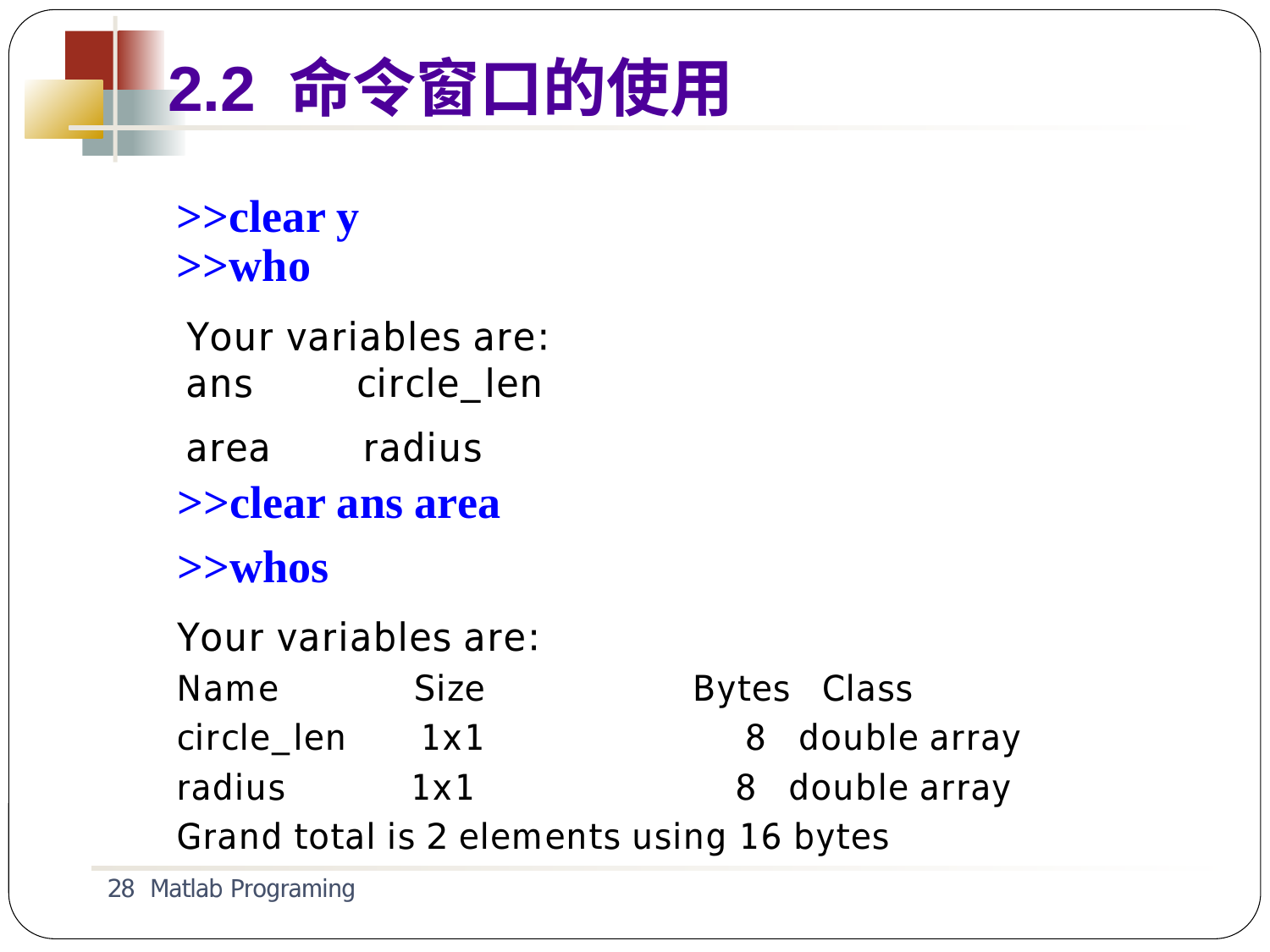

2.2 命令窗口的使用
>>clear y
>>who
Your variables are:
ans         circle_len
area        radius
>>clear ans area
>>whos
Your variables are:
Name             Size                    Bytes   Class
circle_len       1x1                         8   double array
radius            1x1                         8   double array
Grand total is 2 elements using 16 bytes
28  Matlab Programing